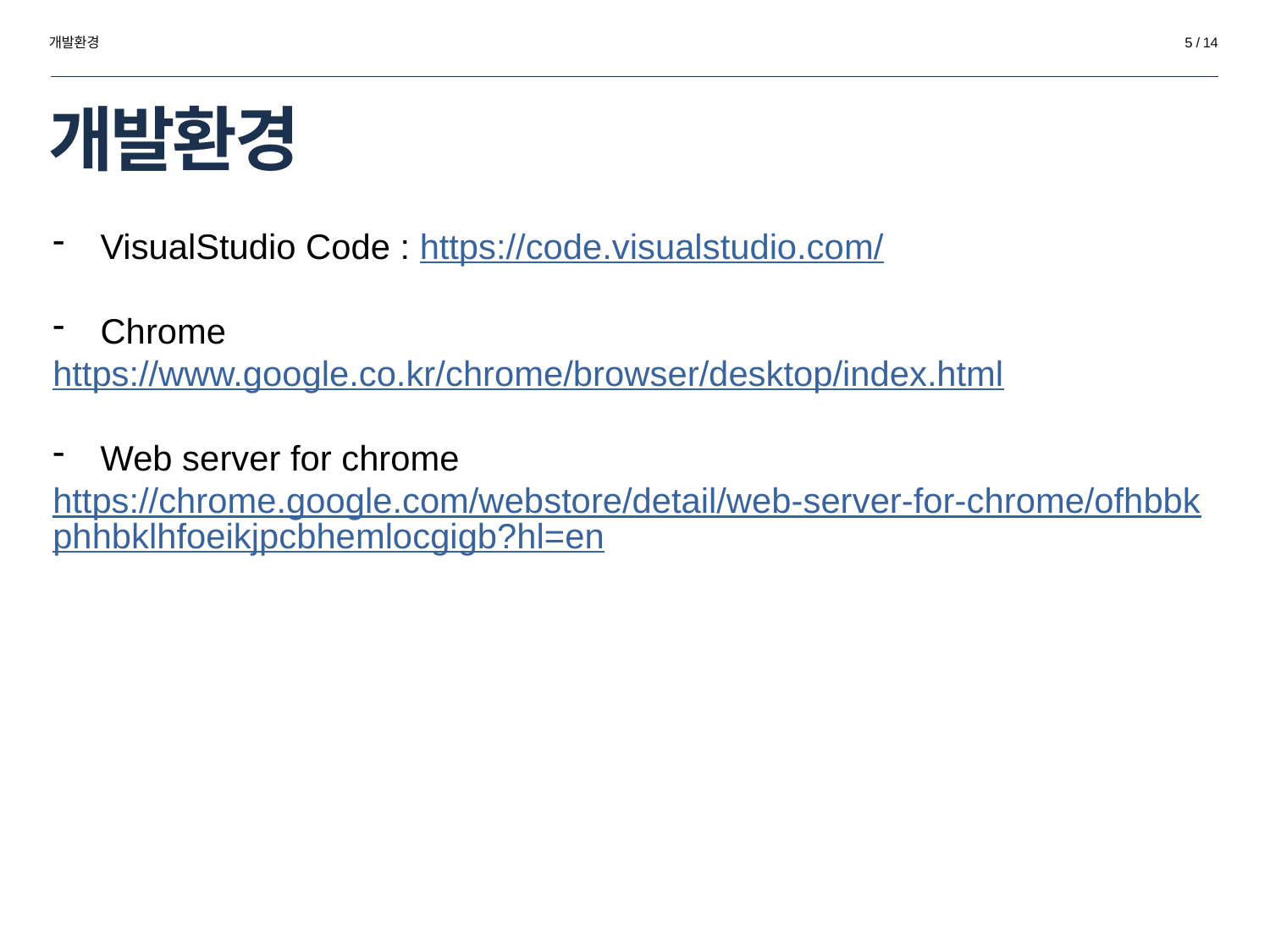

개발환경
5 / 14
# 개발환경

VisualStudio Code : https://code.visualstudio.com/

Chrome
https://www.google.co.kr/chrome/browser/desktop/index.html

Web server for chrome
https://chrome.google.com/webstore/detail/web-server-for-chrome/ofhbbkphhbklhfoeikjpcbhemlocgigb?hl=en